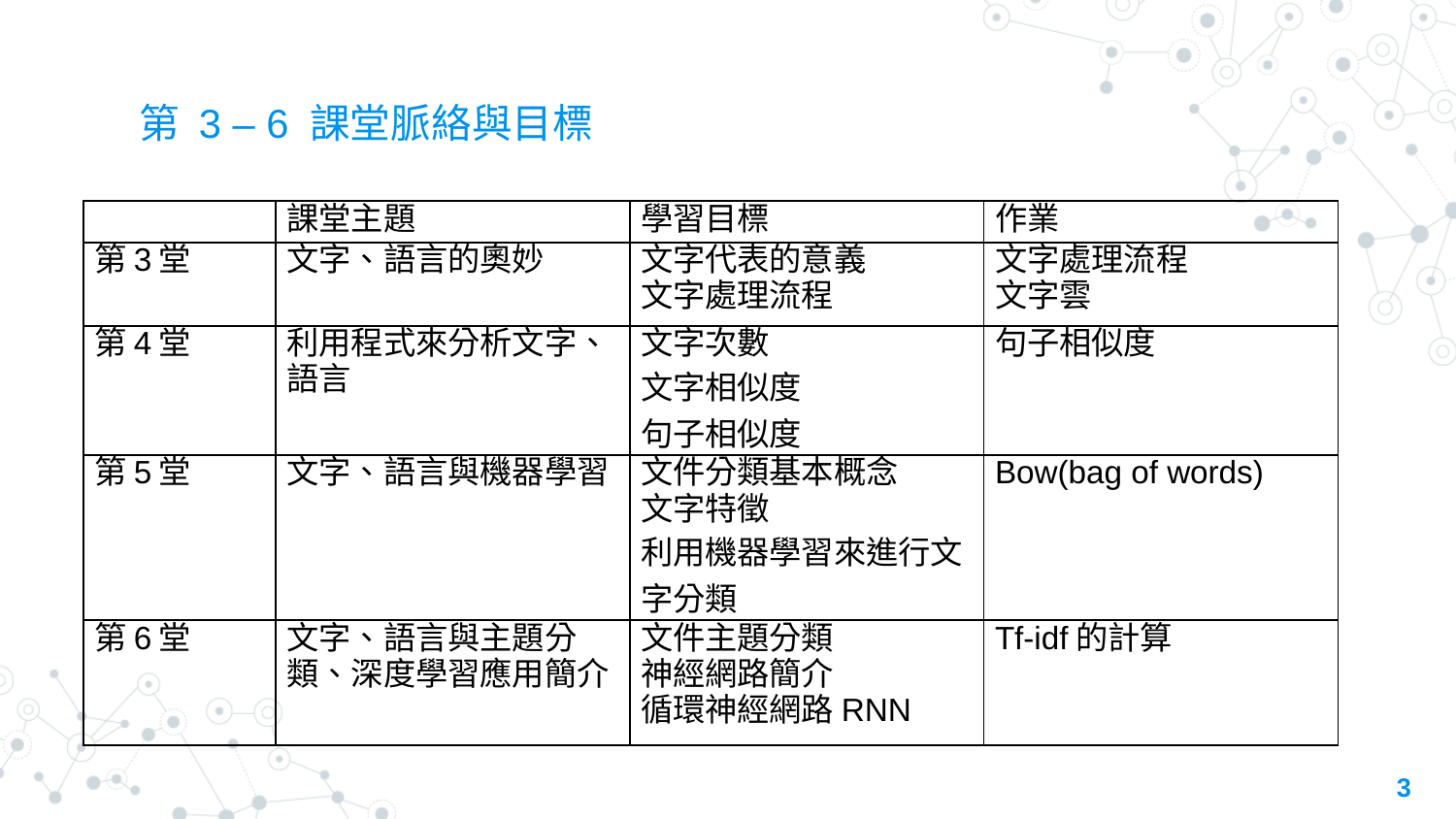

# 第 3 – 6 課堂脈絡與目標
|  | 課堂主題 | 學習目標 | 作業 |
| --- | --- | --- | --- |
| 第3堂 | 文字、語言的奧妙 | 文字代表的意義 文字處理流程 | 文字處理流程 文字雲 |
| 第4堂 | 利用程式來分析文字、語言 | 文字次數 文字相似度 句子相似度 | 句子相似度 |
| 第5堂 | 文字、語言與機器學習 | 文件分類基本概念 文字特徵 利用機器學習來進行文字分類 | Bow(bag of words) |
| 第6堂 | 文字、語言與主題分類、深度學習應用簡介 | 文件主題分類 神經網路簡介 循環神經網路RNN | Tf-idf的計算 |

3